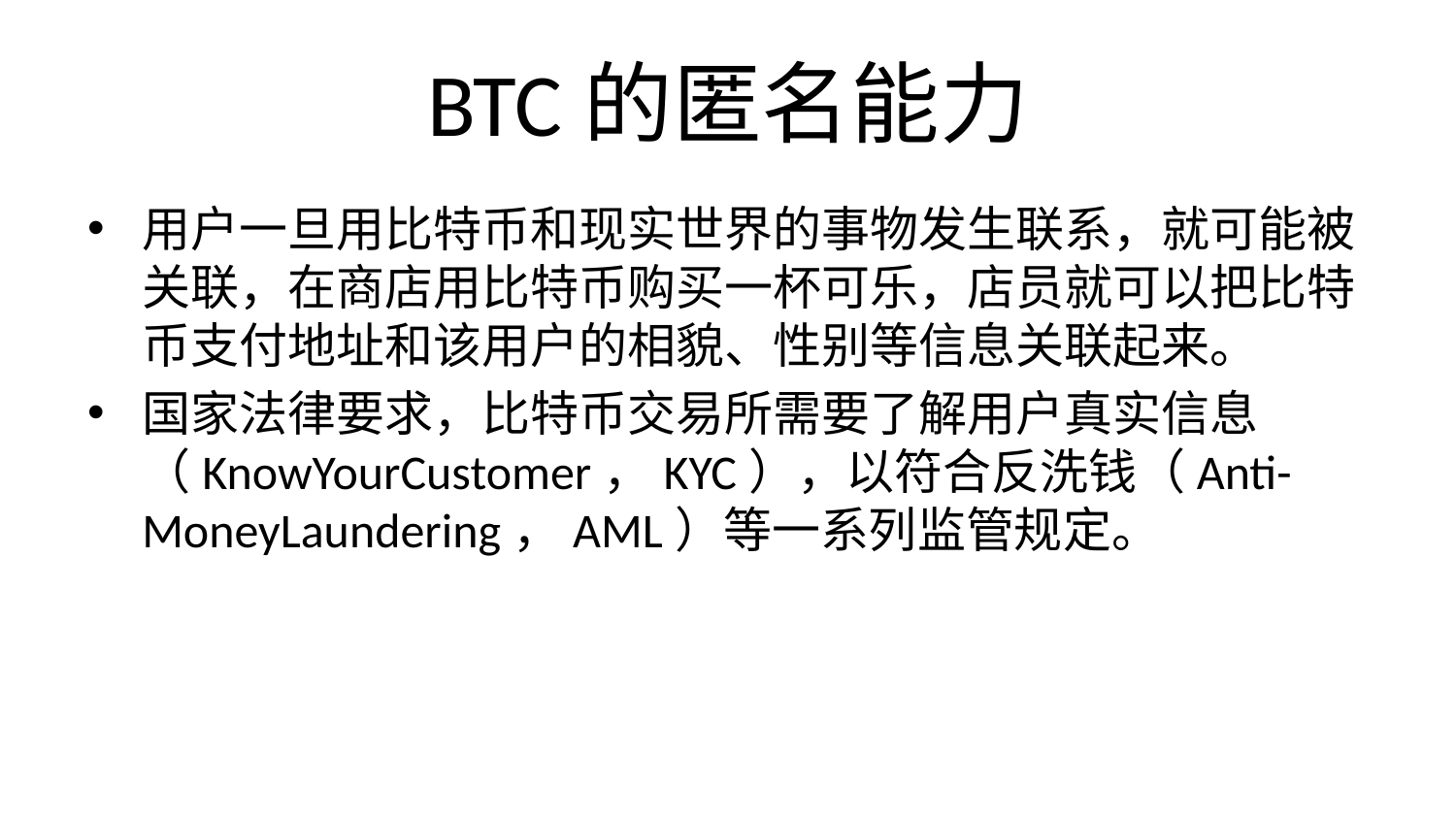

# BTC的匿名能力
用户一旦用比特币和现实世界的事物发生联系，就可能被关联，在商店用比特币购买一杯可乐，店员就可以把比特币支付地址和该用户的相貌、性别等信息关联起来。
国家法律要求，比特币交易所需要了解用户真实信息（KnowYourCustomer，KYC），以符合反洗钱（Anti-MoneyLaundering，AML）等一系列监管规定。